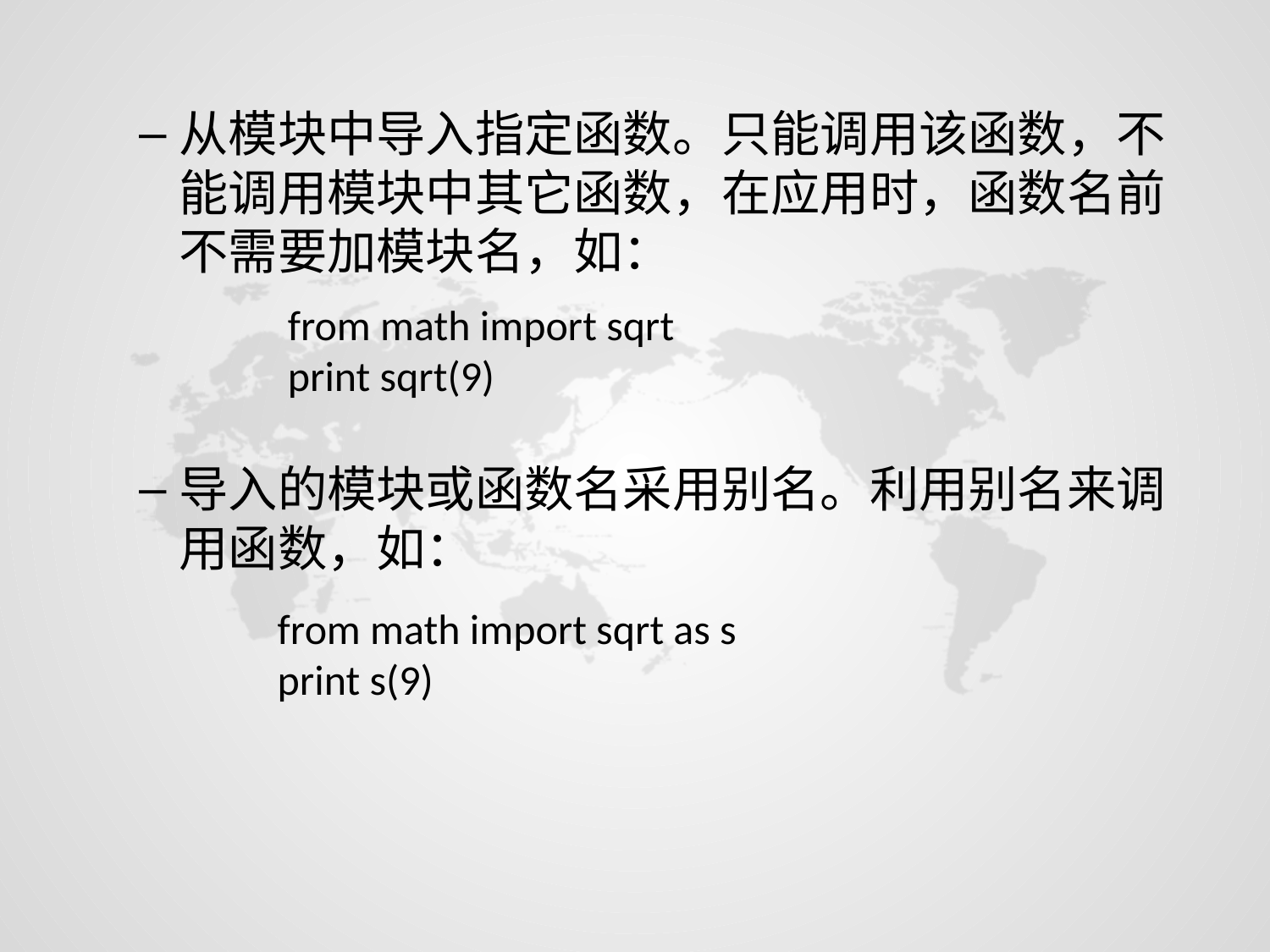

从模块中导入指定函数。只能调用该函数，不能调用模块中其它函数，在应用时，函数名前不需要加模块名，如：

导入的模块或函数名采用别名。利用别名来调用函数，如：

from math import sqrt
print sqrt(9)
from math import sqrt as s
print s(9)